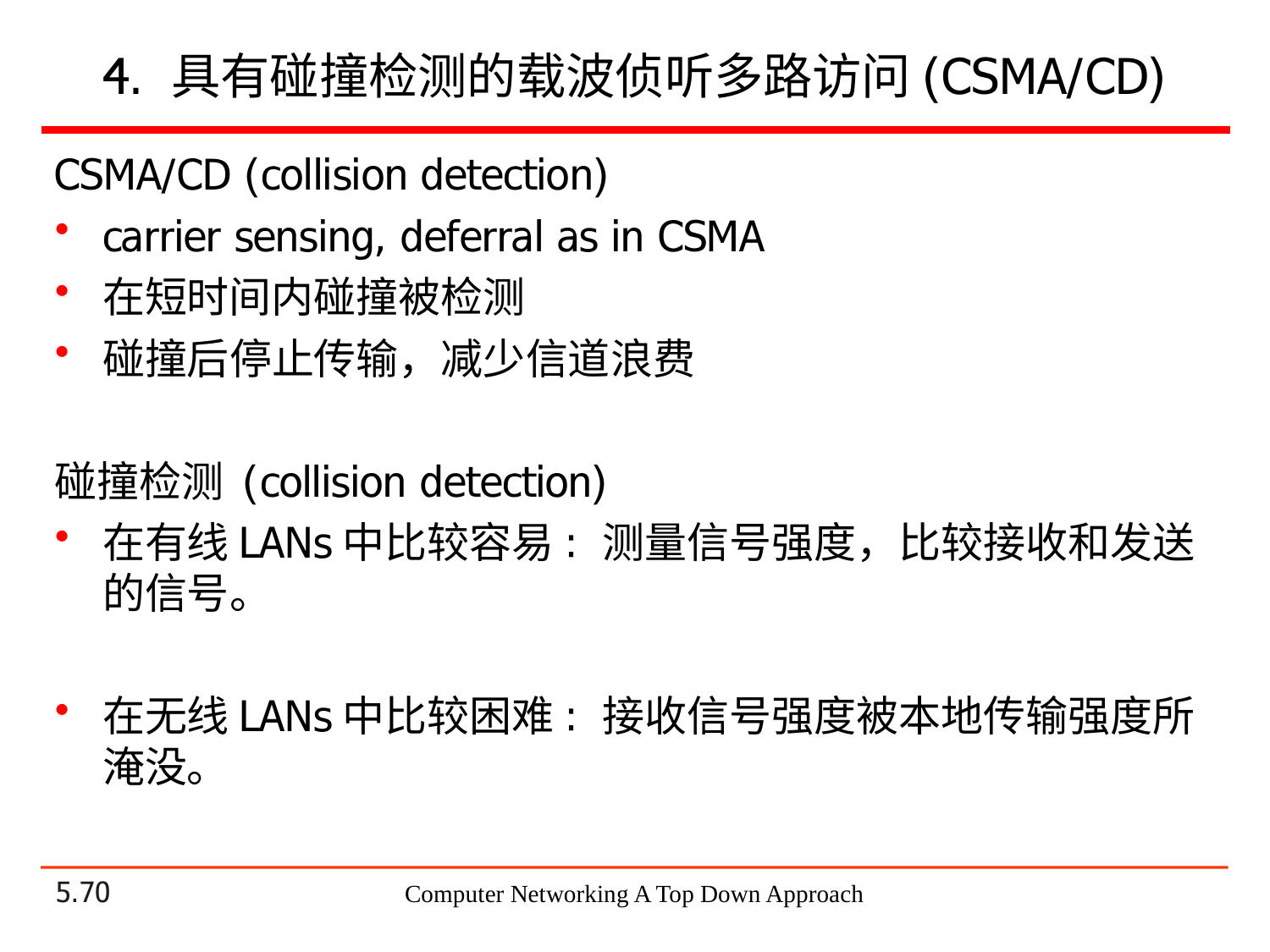

# 4. 具有碰撞检测的载波侦听多路访问(CSMA/CD)
CSMA/CD (collision detection)
carrier sensing, deferral as in CSMA
在短时间内碰撞被检测
碰撞后停止传输，减少信道浪费

碰撞检测 (collision detection)
在有线LANs中比较容易: 测量信号强度，比较接收和发送的信号。

在无线LANs中比较困难: 接收信号强度被本地传输强度所淹没。